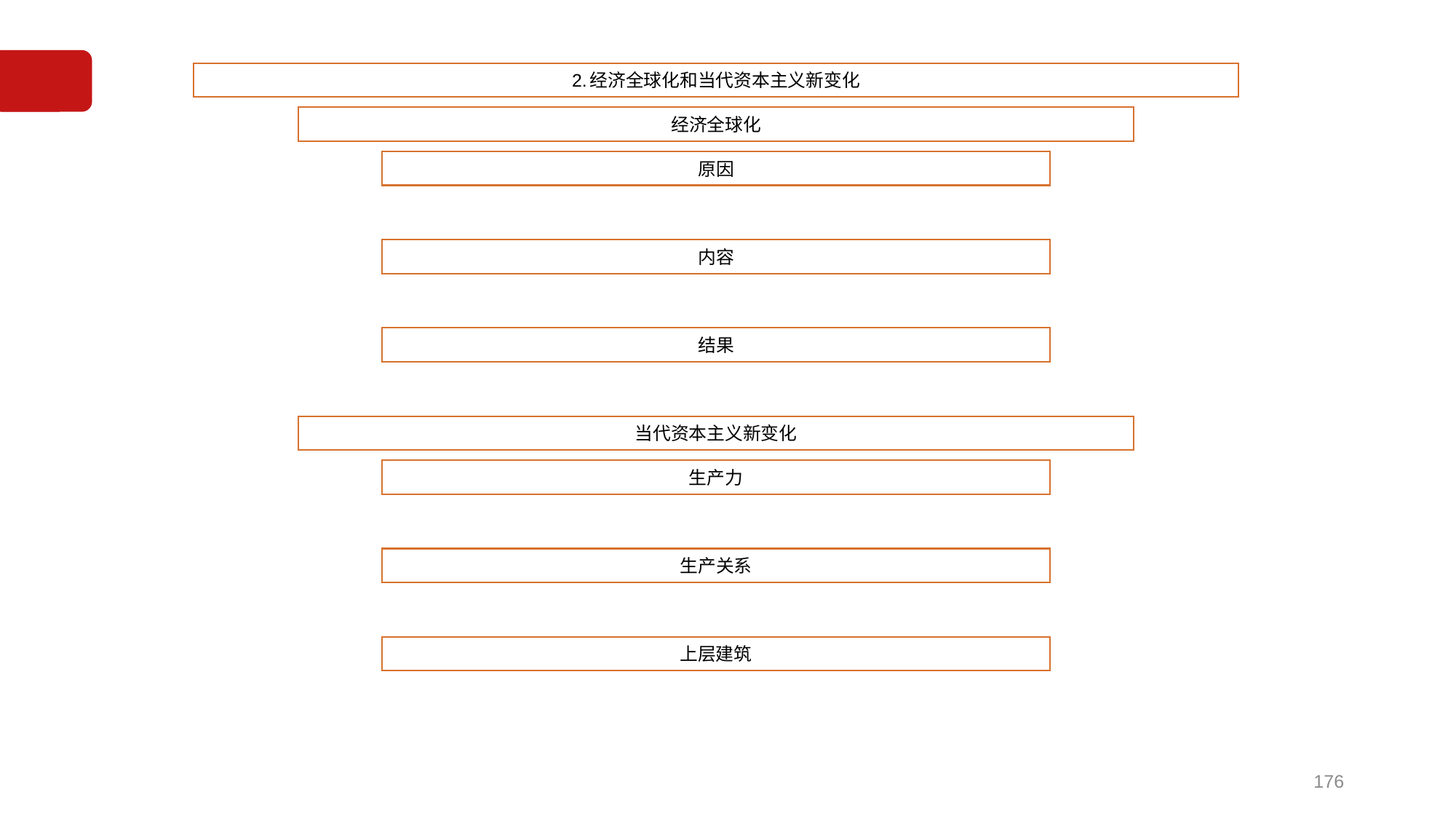

2.经济全球化和当代资本主义新变化
经济全球化
当代资本主义新变化
生产力
生产关系
上层建筑
原因
内容
结果
176